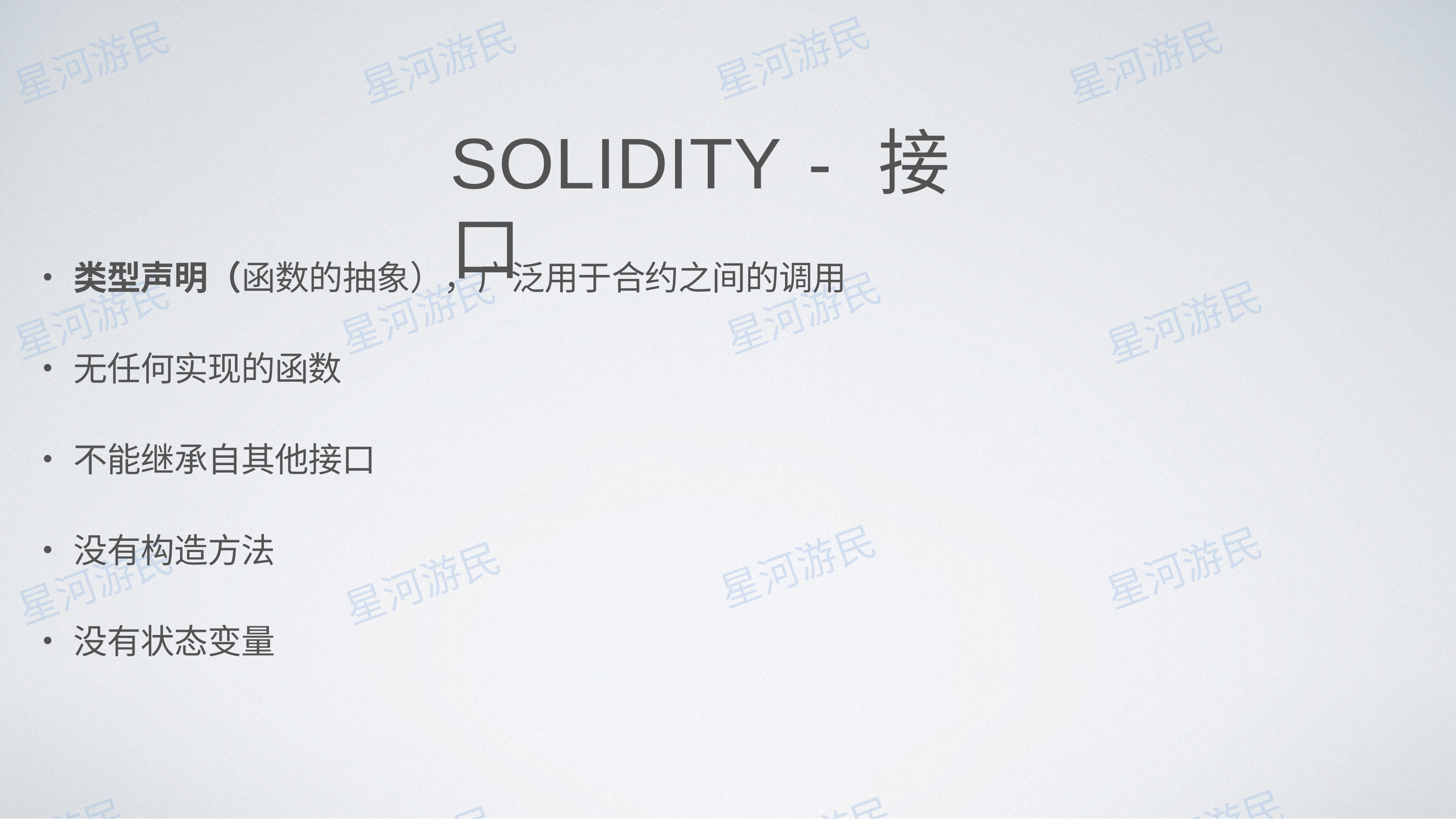

# SOLIDITY - 接⼝
类型声明（函数的抽象），⼴泛⽤于合约之间的调⽤
⽆任何实现的函数
不能继承⾃其他接⼝
没有构造⽅法
没有状态变量